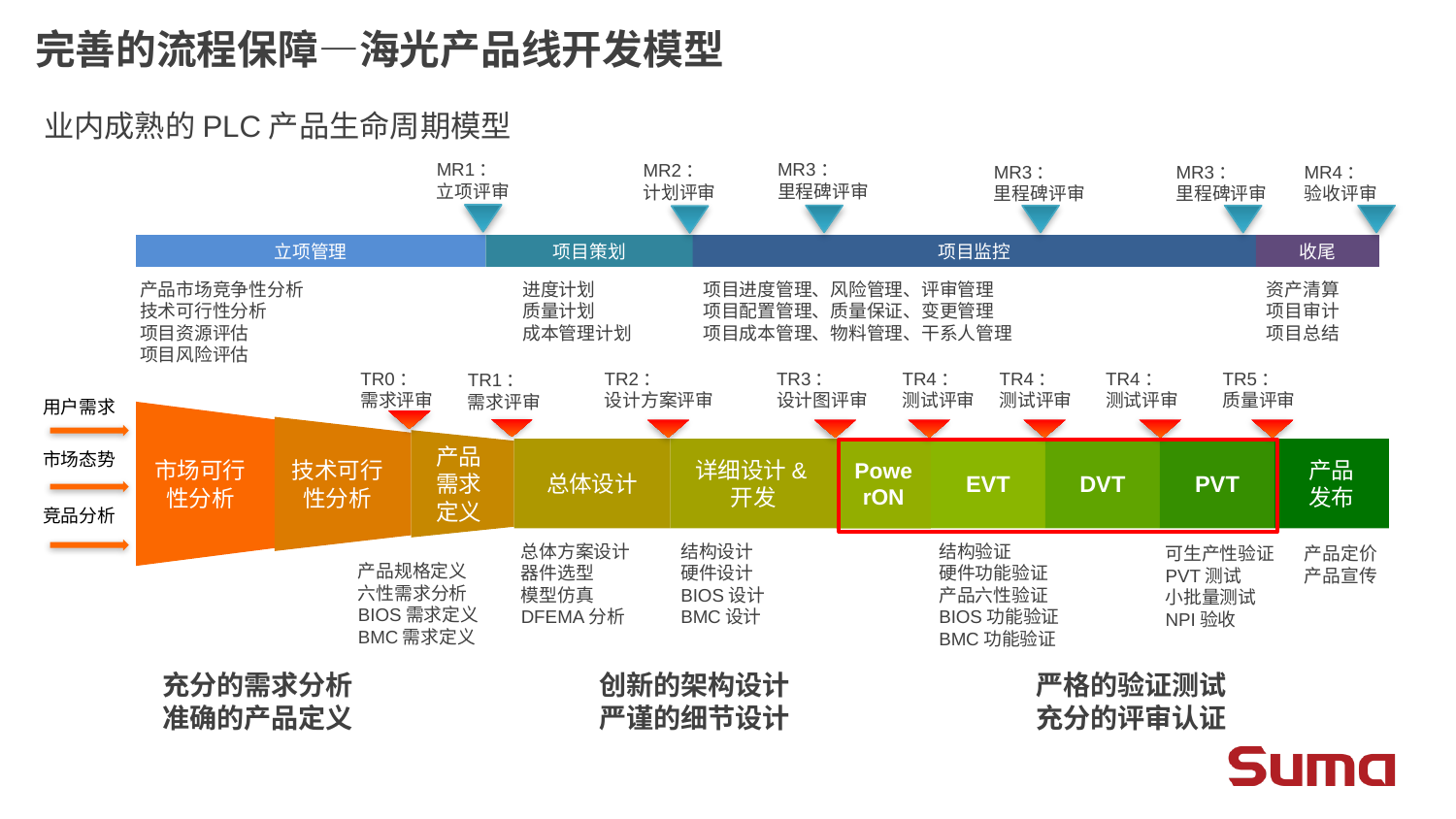

完善的流程保障—海光产品线开发模型
业内成熟的PLC产品生命周期模型
MR1：
立项评审
MR3：
里程碑评审
MR2：
计划评审
MR3：
里程碑评审
MR3：
里程碑评审
MR4：
验收评审

项目策划
立项管理
项目监控
收尾
产品市场竞争性分析
技术可行性分析
项目资源评估
项目风险评估
进度计划
质量计划
成本管理计划
项目进度管理、风险管理、评审管理
项目配置管理、质量保证、变更管理
项目成本管理、物料管理、干系人管理
资产清算
项目审计
项目总结
TR0：
需求评审
TR2：
设计方案评审
TR3：
设计图评审
TR4：
测试评审
TR4：
测试评审
TR4：
测试评审
TR5：
质量评审
TR1：
需求评审
用户需求
市场可行性分析

技术可行性分析
总体设计
详细设计&开发
EVT
DVT
PVT
产品需求定义
市场态势
PowerON

竞品分析

产品
发布

总体方案设计
器件选型
模型仿真
DFEMA分析
结构设计
硬件设计
BIOS设计
BMC设计
结构验证
硬件功能验证
产品六性验证
BIOS功能验证
BMC功能验证
可生产性验证
PVT测试
小批量测试
NPI验收
产品定价
产品宣传

产品规格定义
六性需求分析
BIOS需求定义
BMC需求定义
充分的需求分析		创新的架构设计		严格的验证测试
准确的产品定义		严谨的细节设计		充分的评审认证